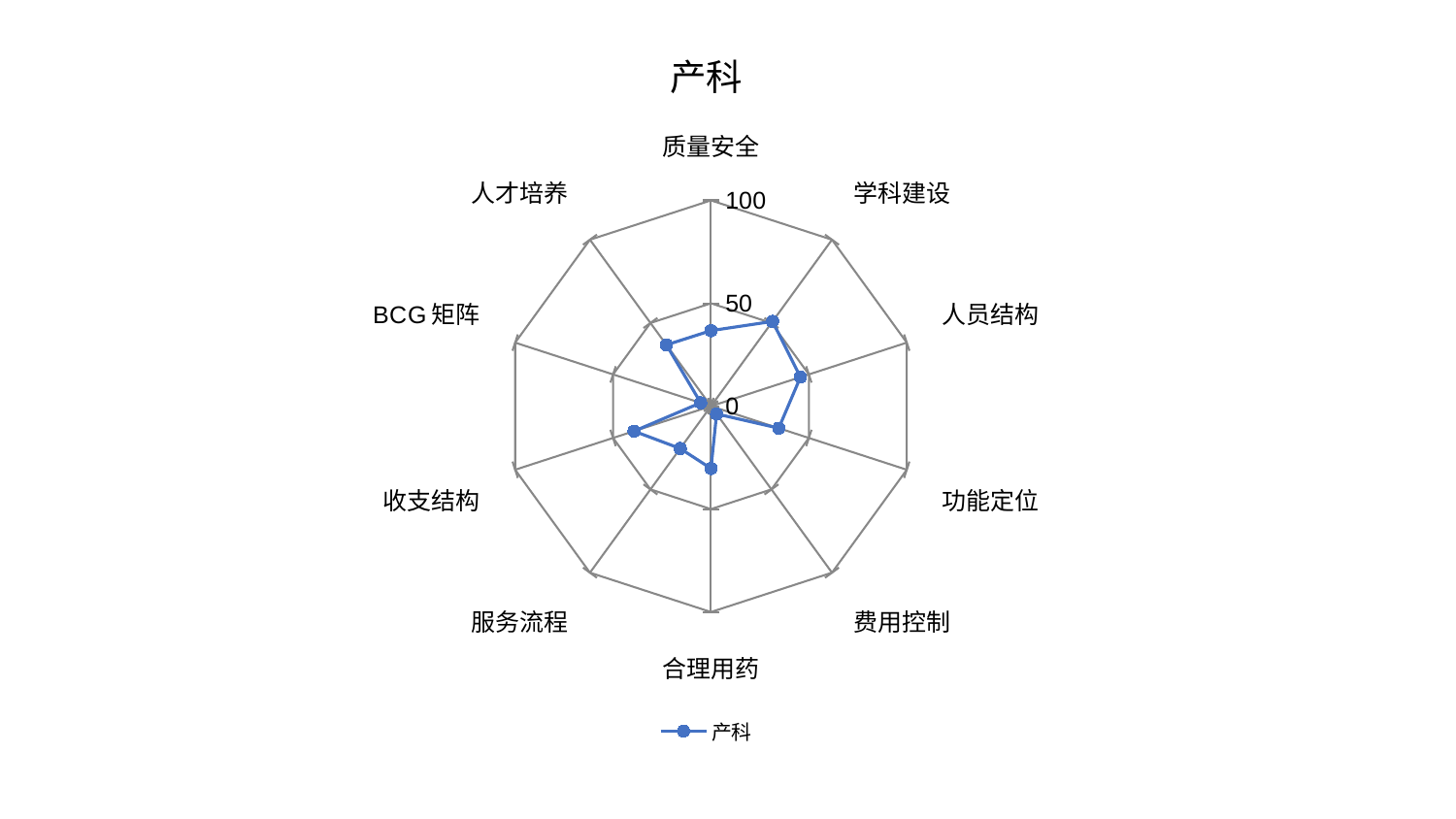

### Chart: 产科

| Category | 产科 |
|---|---|
| 质量安全 | 36.69744931246755 |
| 学科建设 | 50.912377910551875 |
| 人员结构 | 45.70005273168697 |
| 功能定位 | 34.61338323932568 |
| 费用控制 | 4.659097069993843 |
| 合理用药 | 30.274544763753465 |
| 服务流程 | 25.433342687663483 |
| 收支结构 | 39.323351704445614 |
| BCG矩阵 | 5.252617697320656 |
| 人才培养 | 36.827280481428 |
110